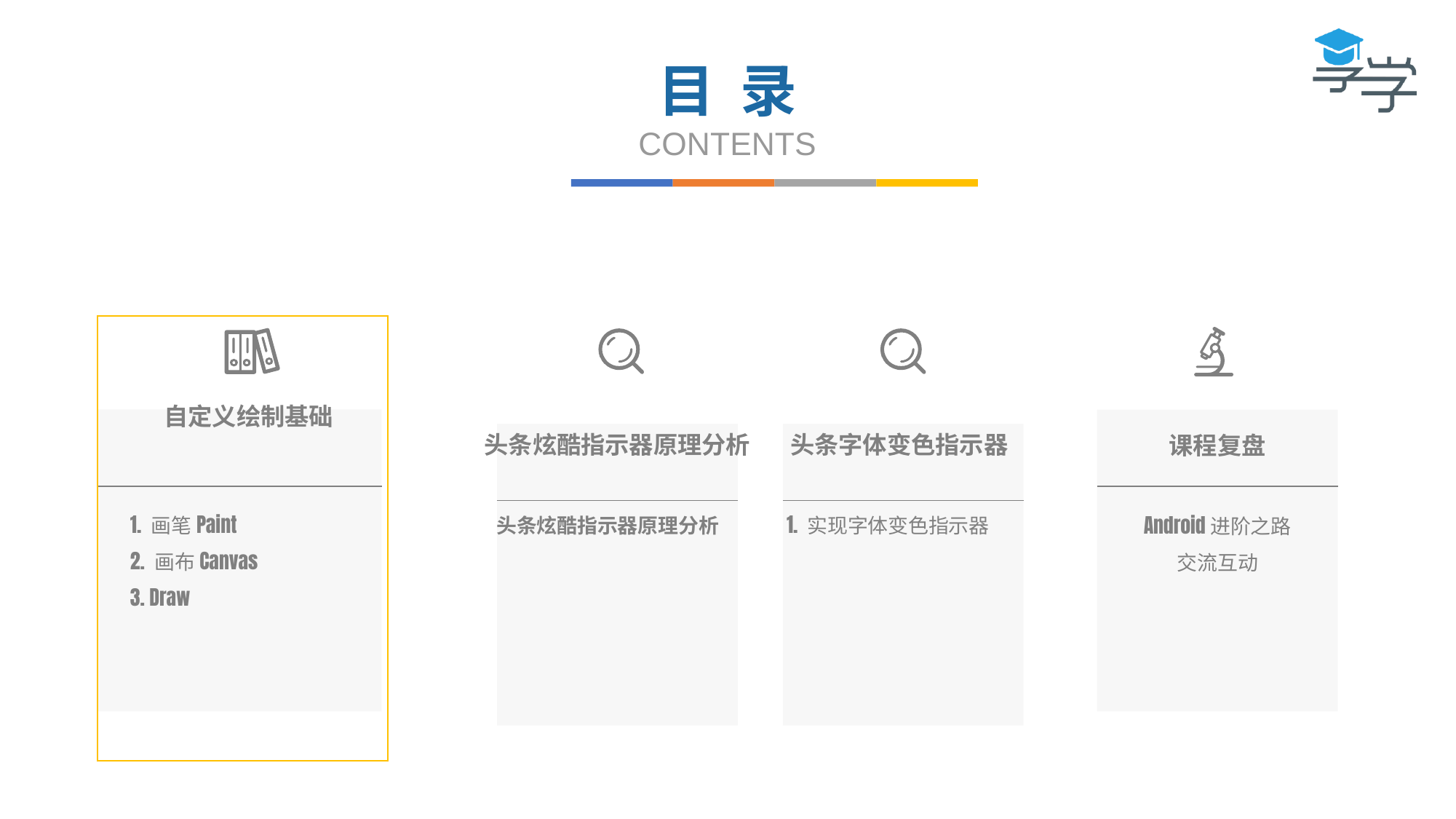

目  录
CONTENTS

自定义绘制基础

头条炫酷指示器原理分析
头条字体变色指示器
课程复盘
1. 实现字体变色指示器

1. 画笔Paint
2. 画布Canvas
3. Draw

头条炫酷指示器原理分析
Android进阶之路
交流互动